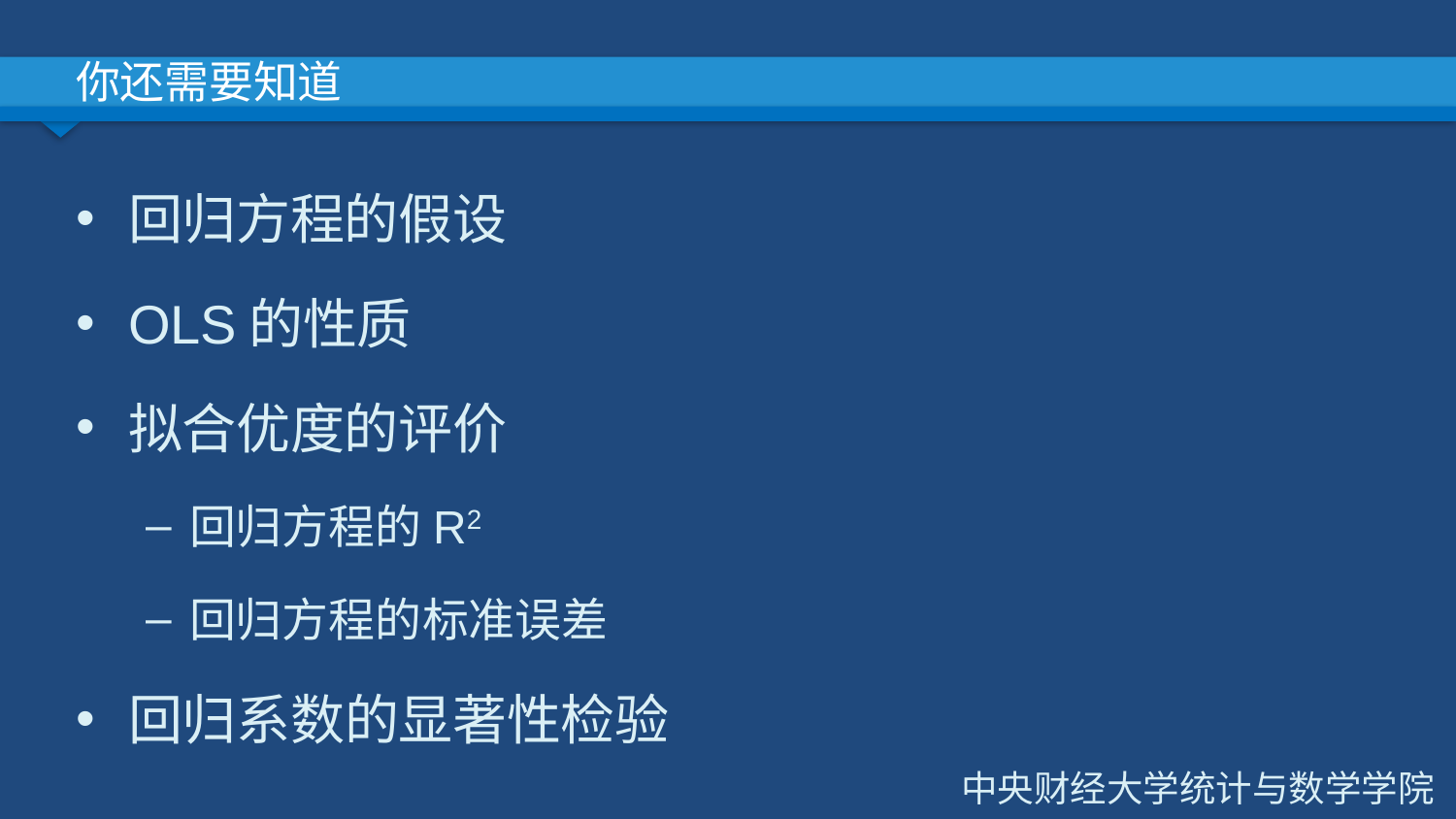

# 你还需要知道
回归方程的假设
OLS的性质
拟合优度的评价
回归方程的R2
回归方程的标准误差
回归系数的显著性检验